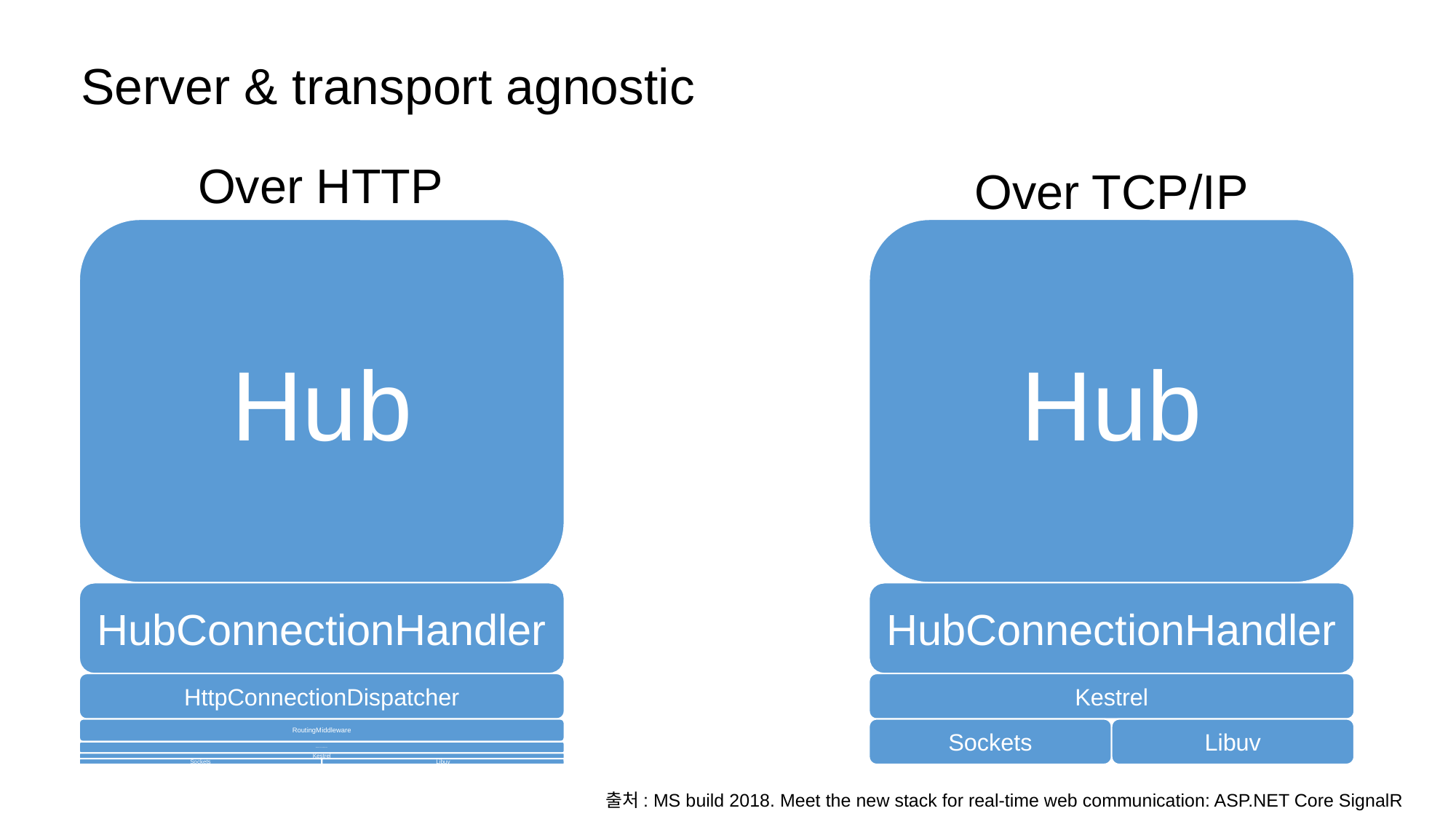

# Server & transport agnostic
Over HTTP
Over TCP/IP
Hub
HubConnectionHandler
Kestrel
Sockets
Libuv
Hub
HubConnectionHandler
HttpConnectionDispatcher
RoutingMiddleware
ASP.NET Core HTTP Pipeline
Kestrel
Sockets
Libuv
출처: MS build 2018. Meet the new stack for real-time web communication: ASP.NET Core SignalR